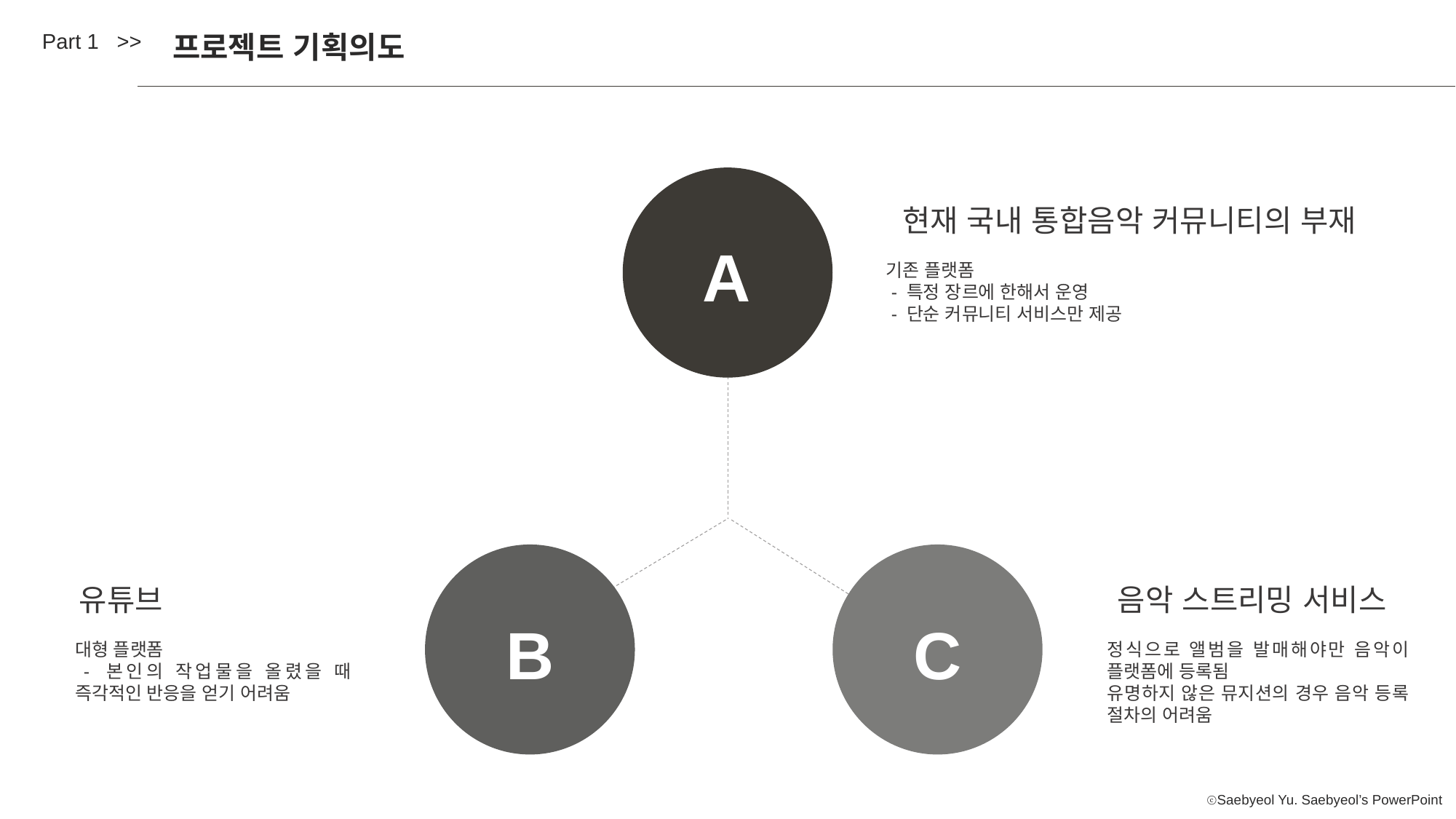

Part 1   >>
프로젝트 기획의도

현재 국내 통합음악 커뮤니티의 부재
A
기존 플랫폼
 - 특정 장르에 한해서 운영
 - 단순 커뮤니티 서비스만 제공

유튜브
음악 스트리밍 서비스
B
C
대형 플랫폼
 - 본인의 작업물을 올렸을 때 즉각적인 반응을 얻기 어려움
정식으로 앨범을 발매해야만 음악이 플랫폼에 등록됨
유명하지 않은 뮤지션의 경우 음악 등록 절차의 어려움